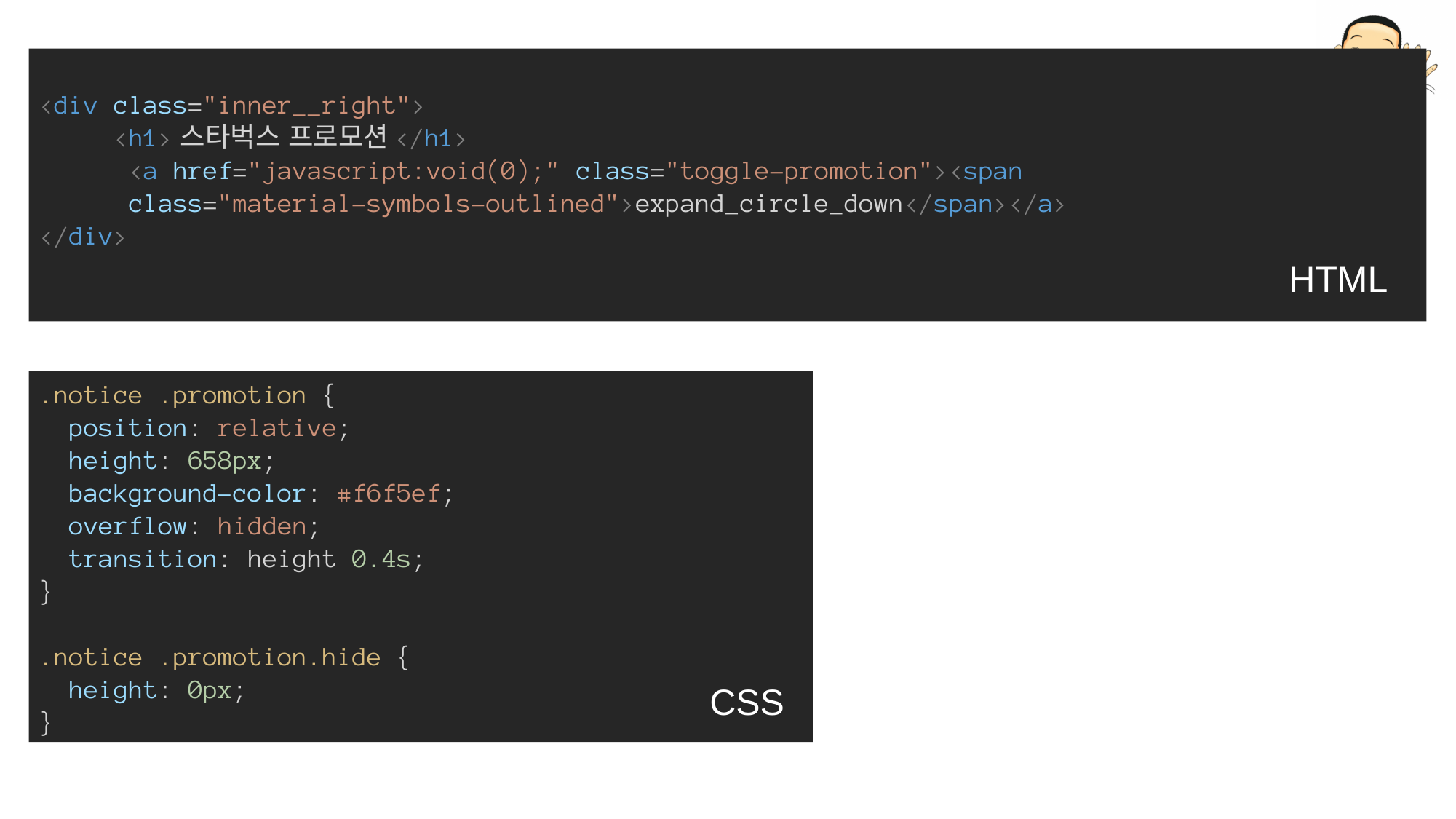

<div class="inner__right">
     <h1>스타벅스 프로모션</h1>
      <a href="javascript:void(0);" class="toggle-promotion"><span
      class="material-symbols-outlined">expand_circle_down</span></a>
</div>

HTML
.notice .promotion {
  position: relative;
  height: 658px;
  background-color: #f6f5ef;
  overflow: hidden;
  transition: height 0.4s;
}
.notice .promotion.hide {
  height: 0px;
}
CSS